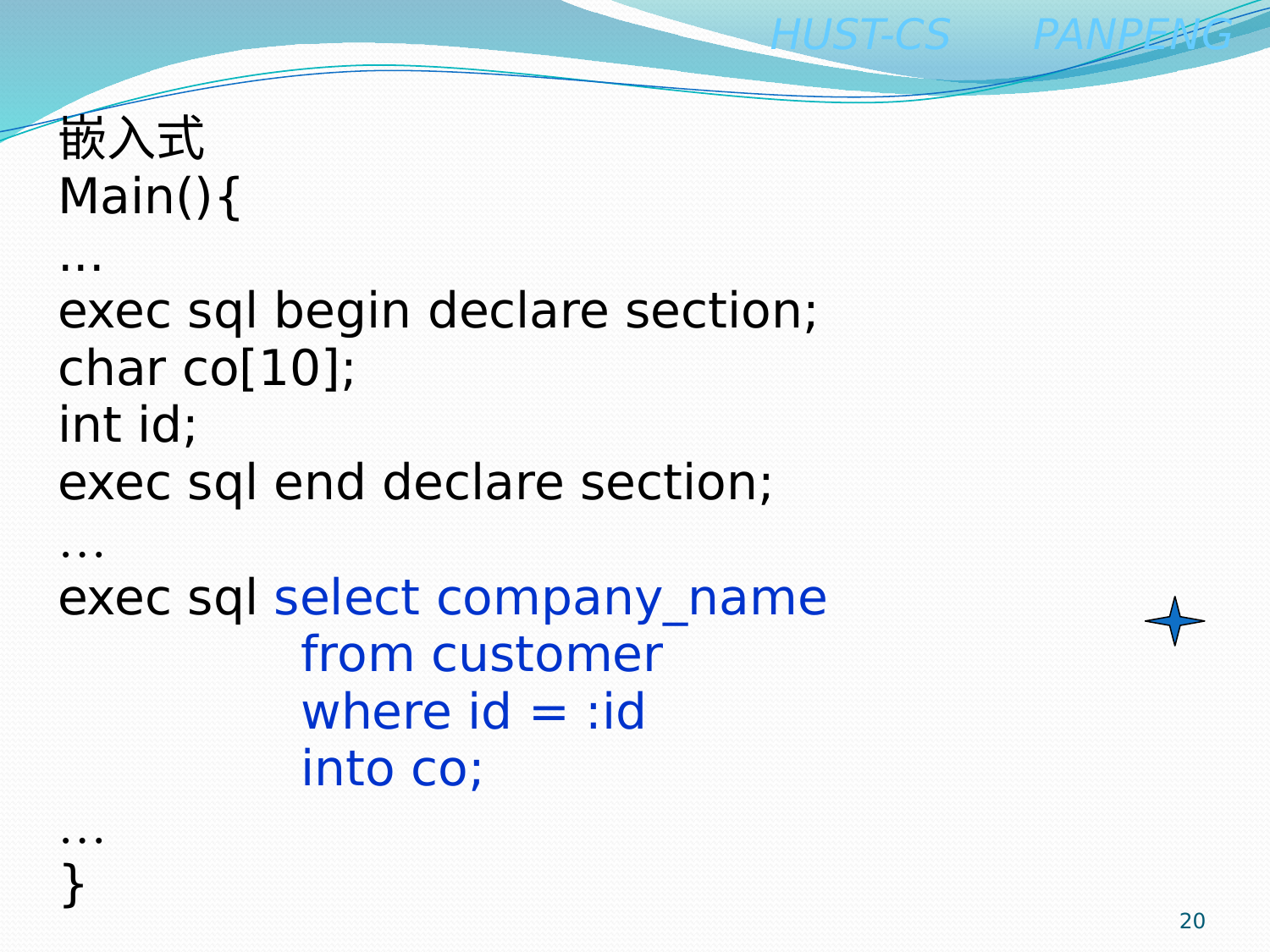

嵌入式
Main(){
...
exec sql begin declare section;
char co[10];
int id;
exec sql end declare section;
…
exec sql select company_name
		     from customer
		     where id = :id
		     into co;
…
}

20